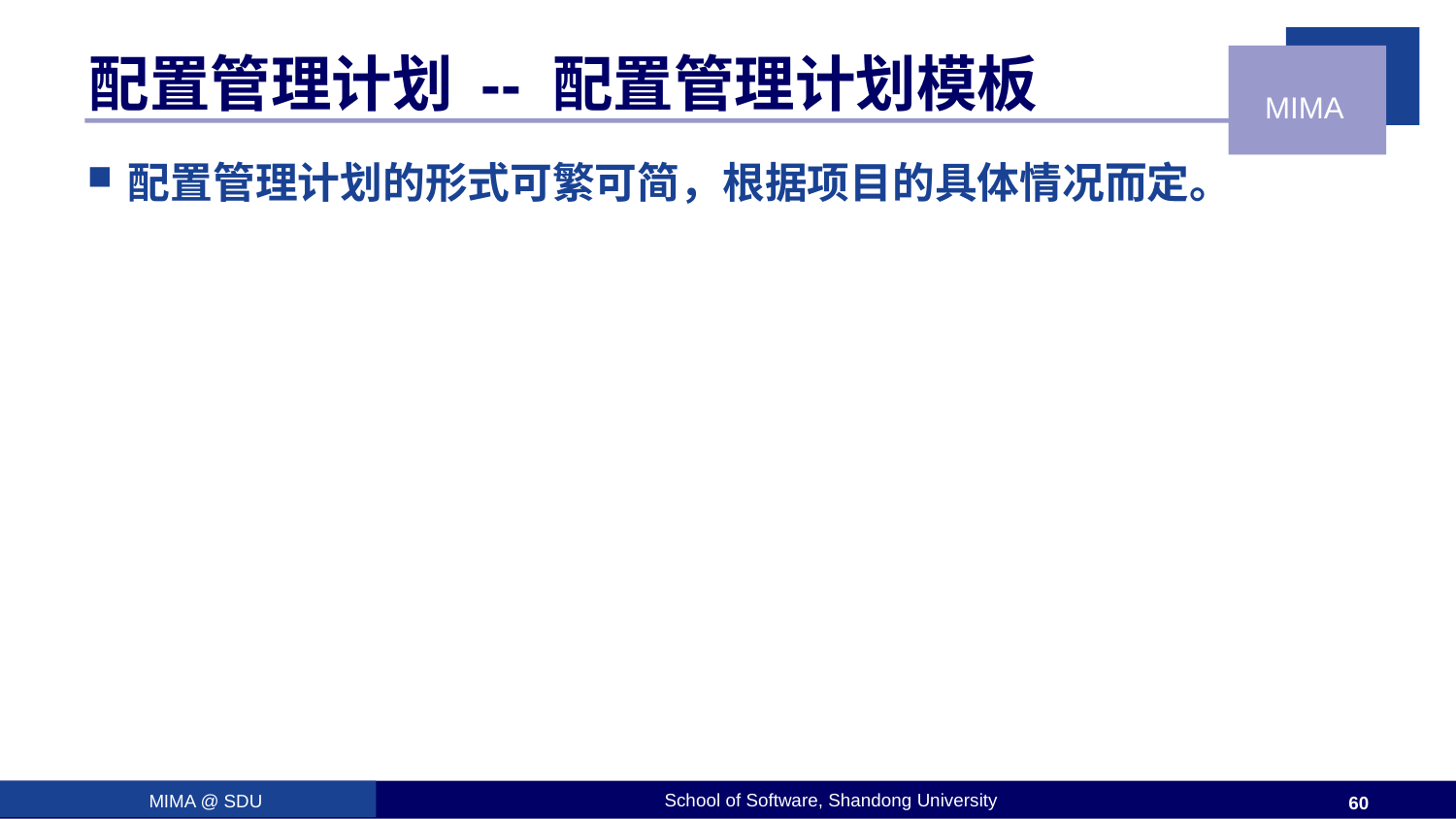

# 配置管理计划 -- 配置管理计划模板
配置管理计划的形式可繁可简，根据项目的具体情况而定。